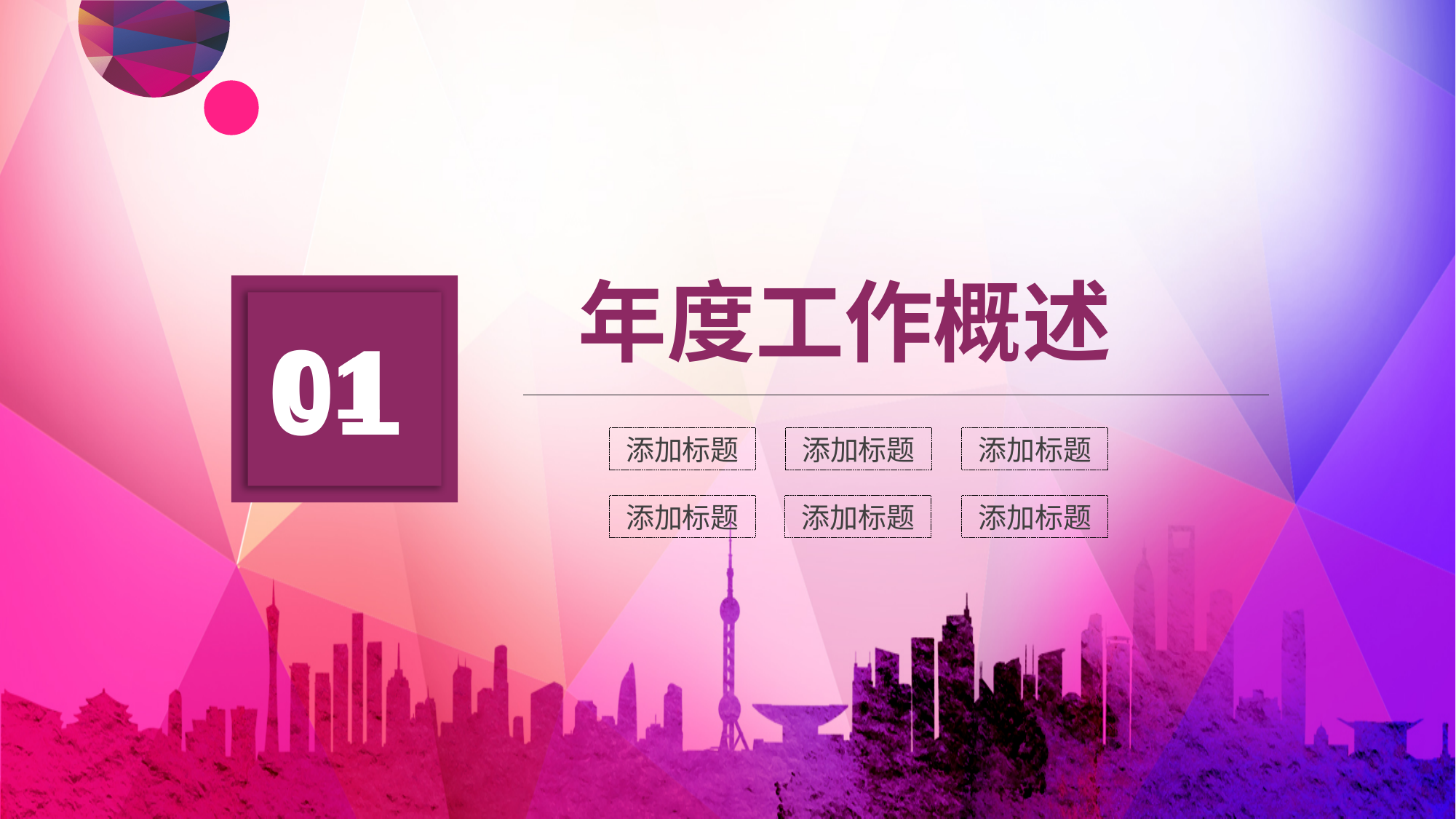

年度工作概述

01
01
添加标题
添加标题
添加标题
添加标题
添加标题
添加标题